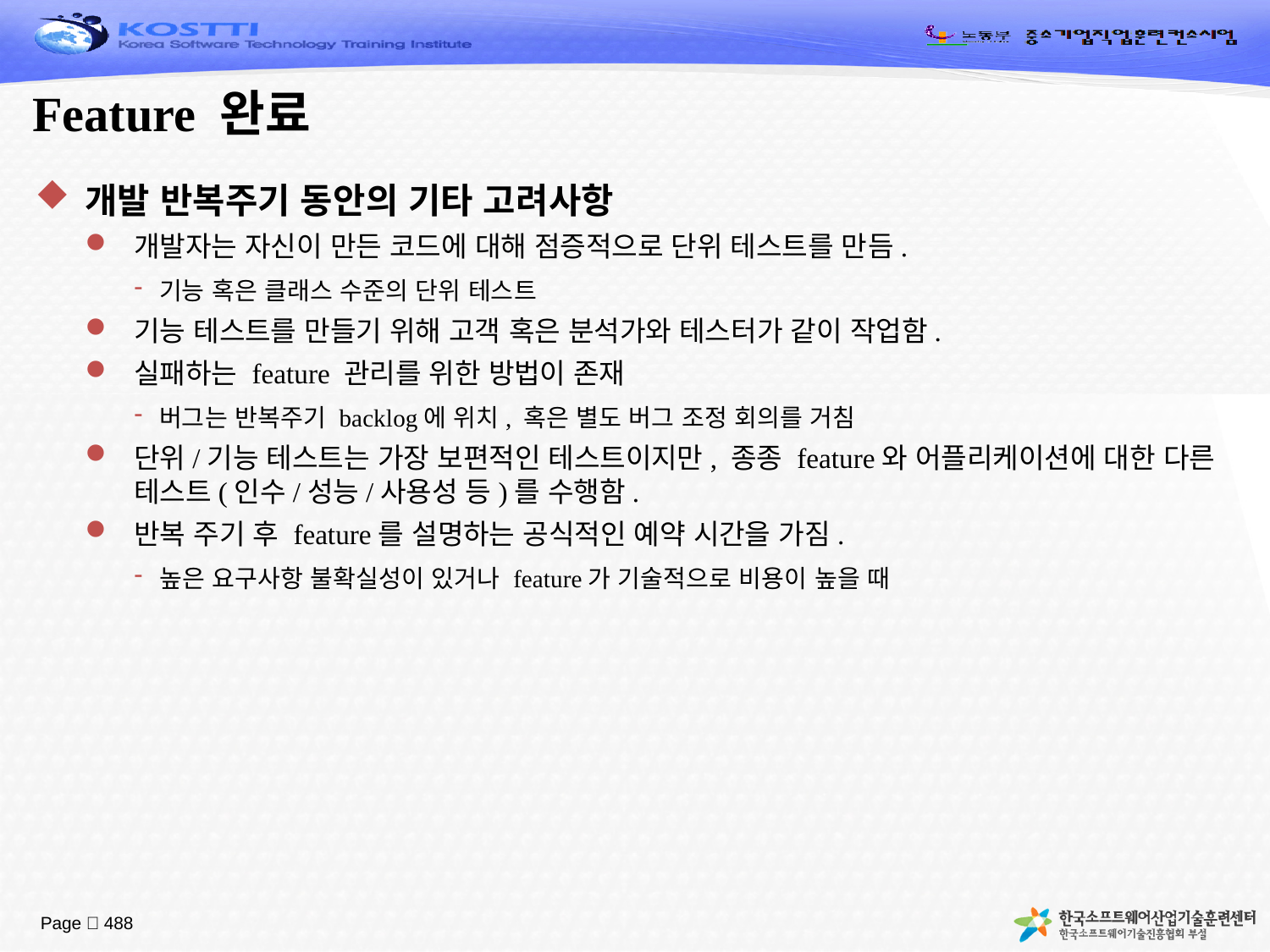

# Feature 완료
개발 반복주기 동안의 기타 고려사항
개발자는 자신이 만든 코드에 대해 점증적으로 단위 테스트를 만듬.
기능 혹은 클래스 수준의 단위 테스트
기능 테스트를 만들기 위해 고객 혹은 분석가와 테스터가 같이 작업함.
실패하는 feature 관리를 위한 방법이 존재
버그는 반복주기 backlog에 위치, 혹은 별도 버그 조정 회의를 거침
단위/기능 테스트는 가장 보편적인 테스트이지만, 종종 feature와 어플리케이션에 대한 다른 테스트(인수/성능/사용성 등)를 수행함.
반복 주기 후 feature를 설명하는 공식적인 예약 시간을 가짐.
높은 요구사항 불확실성이 있거나 feature가 기술적으로 비용이 높을 때